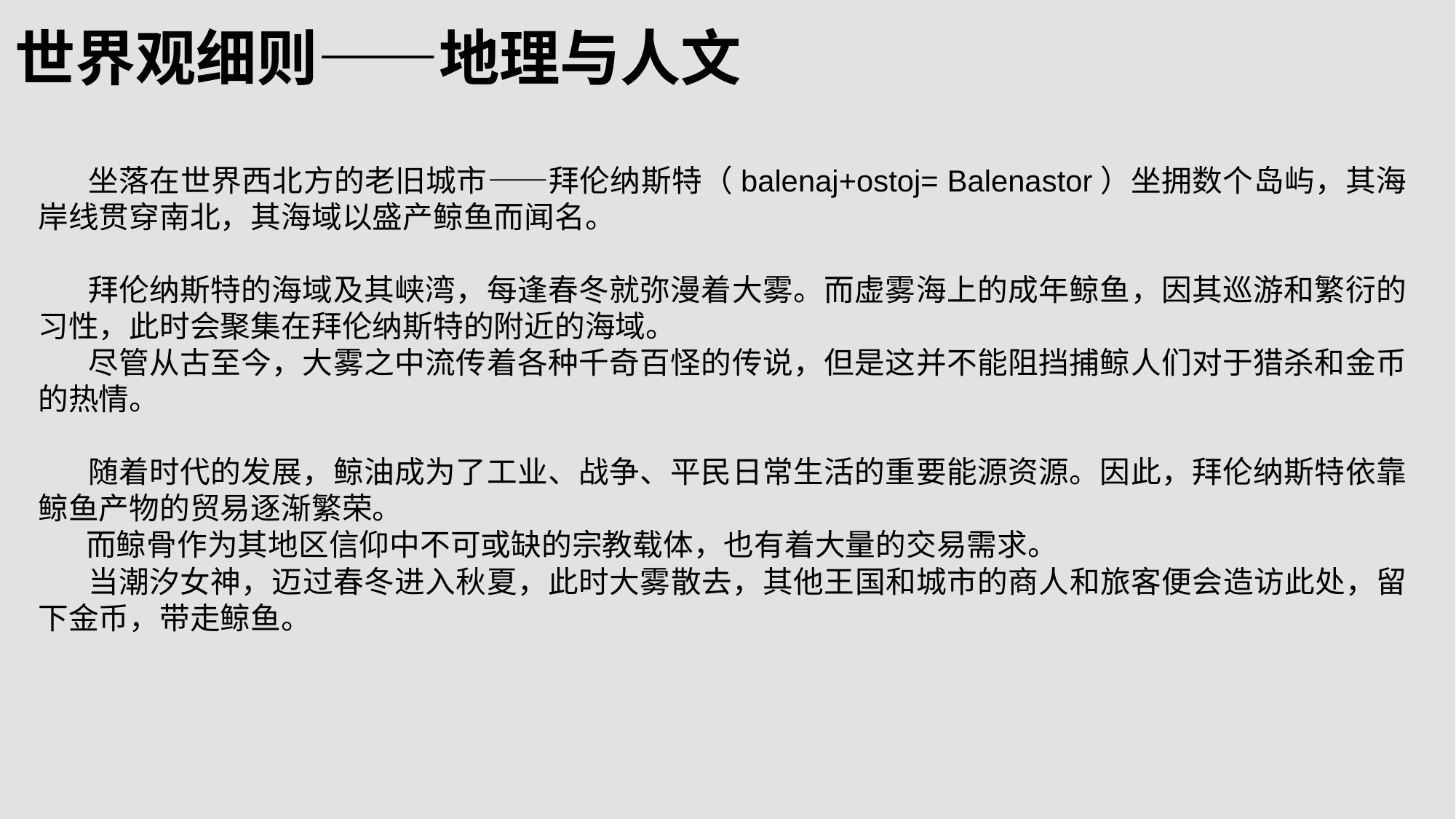

世界观细则——地理与人文
      坐落在世界西北方的老旧城市——拜伦纳斯特（balenaj+ostoj= Balenastor）坐拥数个岛屿，其海岸线贯穿南北，其海域以盛产鲸鱼而闻名。

      拜伦纳斯特的海域及其峡湾，每逢春冬就弥漫着大雾。而虚雾海上的成年鲸鱼，因其巡游和繁衍的习性，此时会聚集在拜伦纳斯特的附近的海域。
      尽管从古至今，大雾之中流传着各种千奇百怪的传说，但是这并不能阻挡捕鲸人们对于猎杀和金币的热情。

      随着时代的发展，鲸油成为了工业、战争、平民日常生活的重要能源资源。因此，拜伦纳斯特依靠鲸鱼产物的贸易逐渐繁荣。
      而鲸骨作为其地区信仰中不可或缺的宗教载体，也有着大量的交易需求。
      当潮汐女神，迈过春冬进入秋夏，此时大雾散去，其他王国和城市的商人和旅客便会造访此处，留下金币，带走鲸鱼。